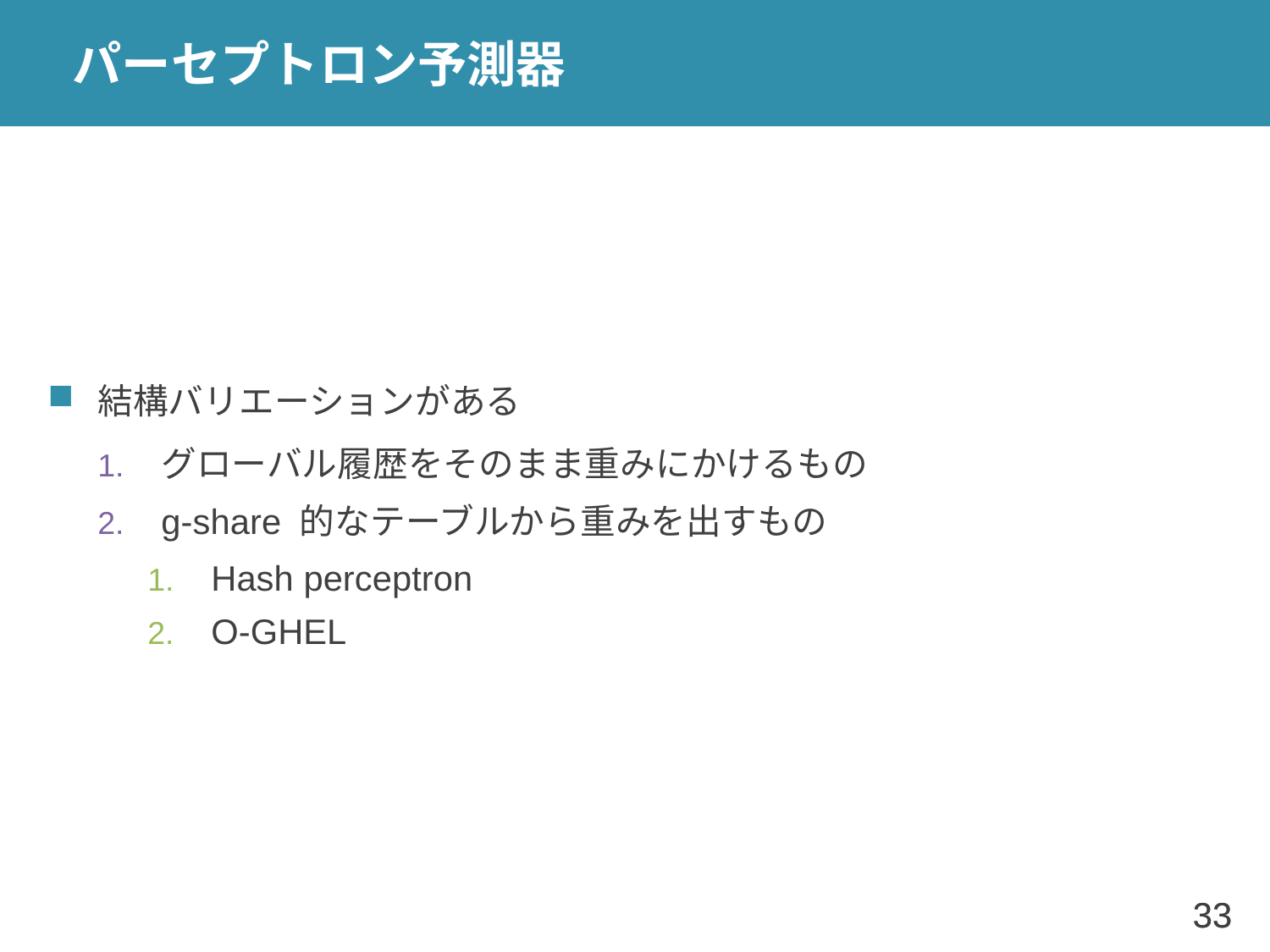

# パーセプトロン予測器
結構バリエーションがある
グローバル履歴をそのまま重みにかけるもの
g-share 的なテーブルから重みを出すもの
Hash perceptron
O-GHEL